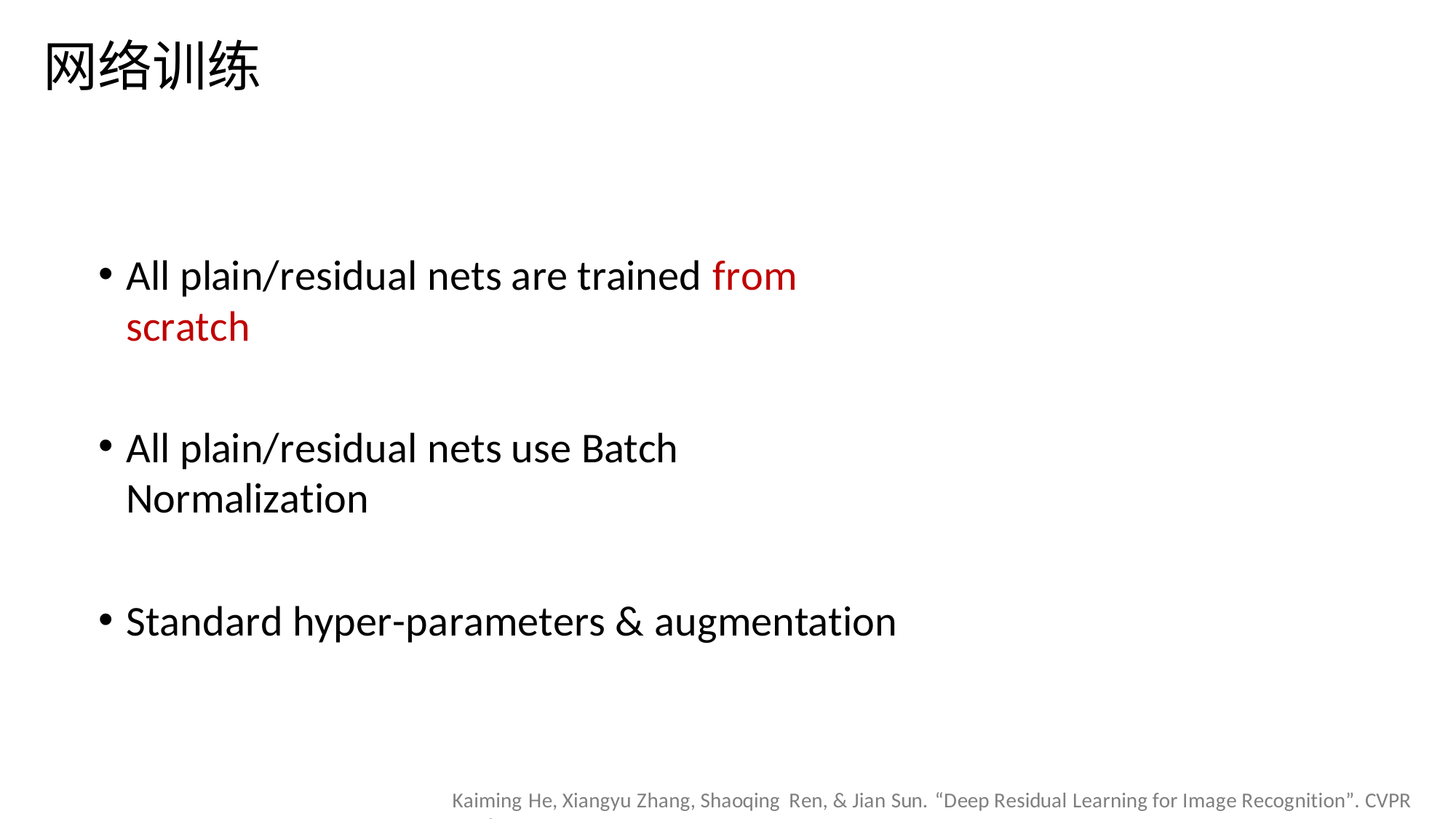

网络训练
All plain/residual nets are trained from scratch

All plain/residual nets use Batch Normalization

Standard hyper-parameters & augmentation
Kaiming He, Xiangyu Zhang, Shaoqing  Ren, & Jian Sun. “Deep Residual Learning for Image Recognition”. CVPR 2016.